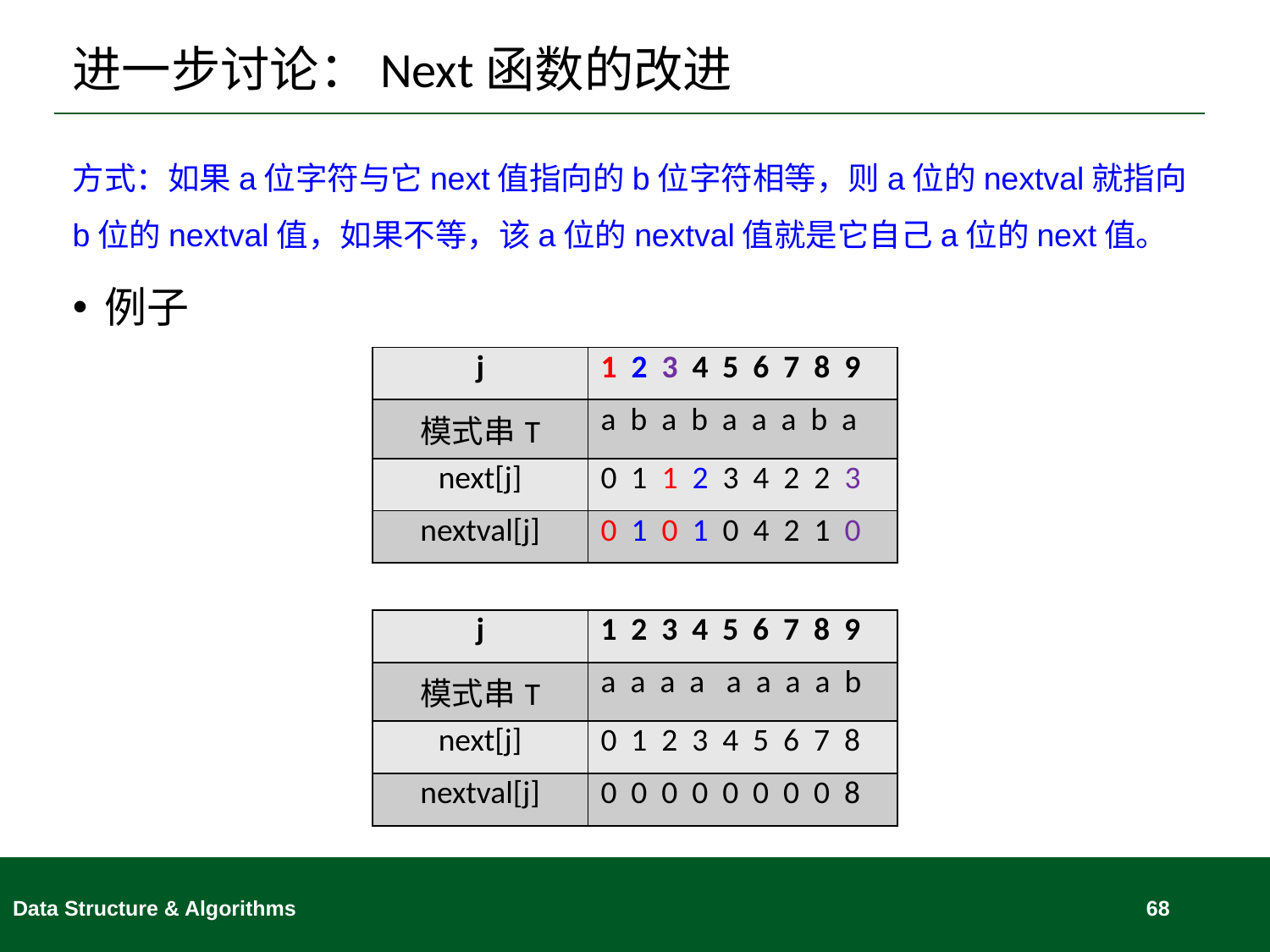

# 进一步讨论：Next函数的改进
方式：如果a位字符与它next值指向的b位字符相等，则a位的nextval就指向b位的nextval值，如果不等，该a位的nextval值就是它自己a位的next值。
例子

| j | 1 2 3 4 5 6 7 8 9 |
| --- | --- |
| 模式串T | a b a b a a a b a |
| next[j] | 0 1 1 2 3 4 2 2 3 |
| nextval[j] | 0 1 0 1 0 4 2 1 0 |
| j | 1 2 3 4 5 6 7 8 9 |
| --- | --- |
| 模式串T | a a a a a a a a b |
| next[j] | 0 1 2 3 4 5 6 7 8 |
| nextval[j] | 0 0 0 0 0 0 0 0 8 |
Data Structure & Algorithms
68